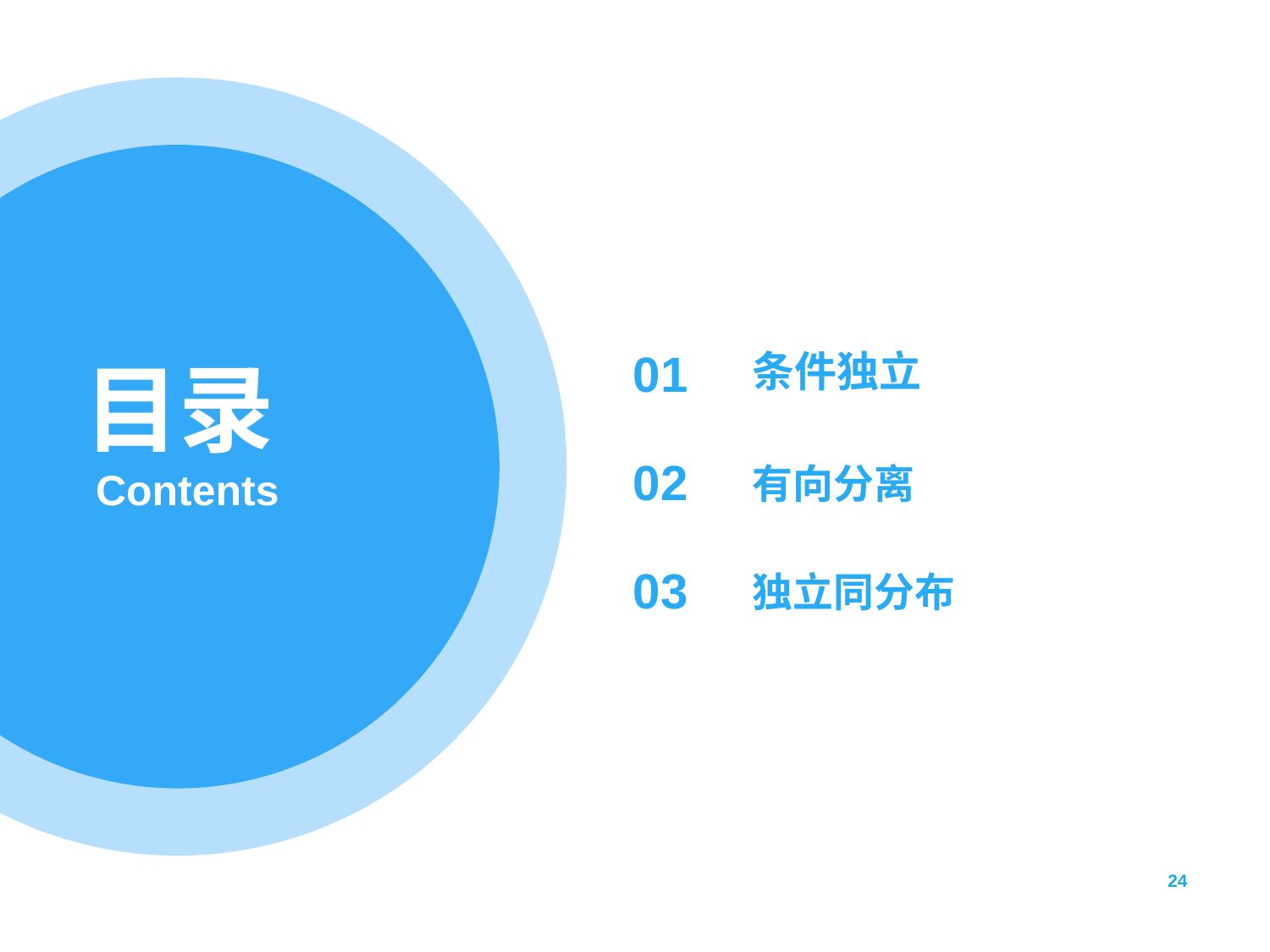

01
条件独立
02
有向分离
03
独立同分布
24